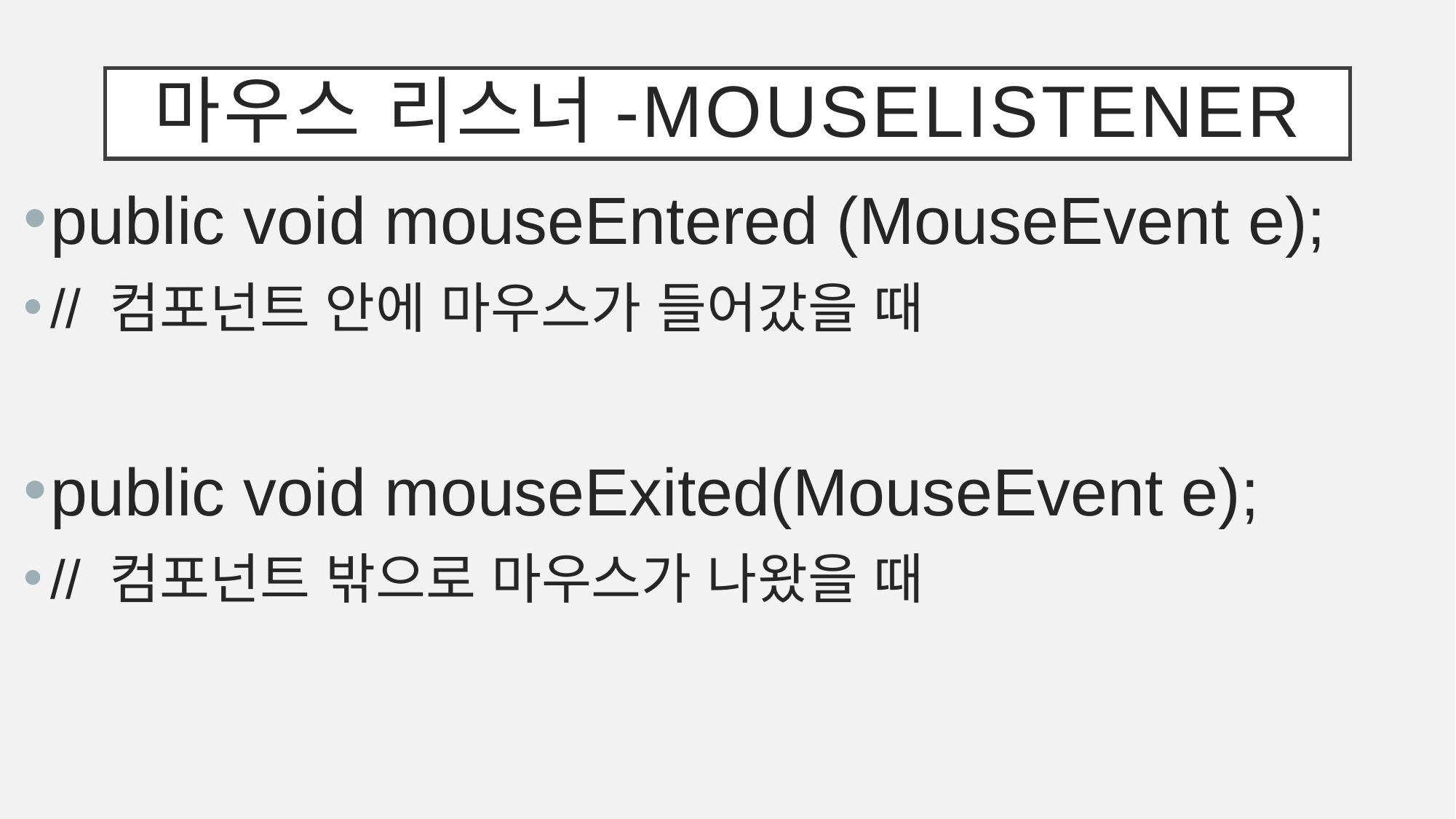

# 마우스 리스너-MouseListener
public void mouseEntered (MouseEvent e);
// 컴포넌트 안에 마우스가 들어갔을 때

public void mouseExited(MouseEvent e);
// 컴포넌트 밖으로 마우스가 나왔을 때